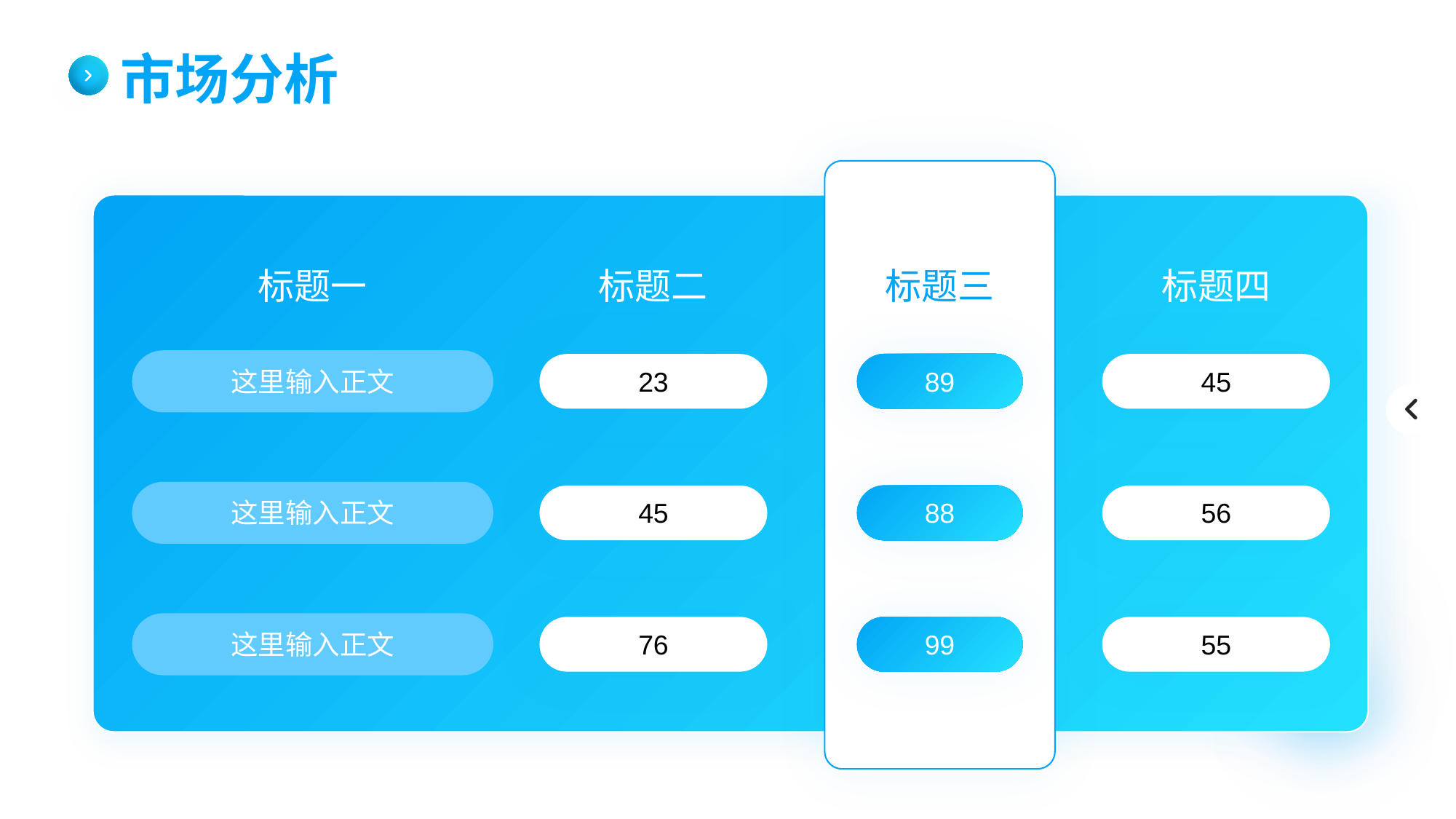

市场分析

标题一
标题二
标题三
标题四

这里输入正文
23
89
45

这里输入正文
45
88
56

这里输入正文
76
99
55